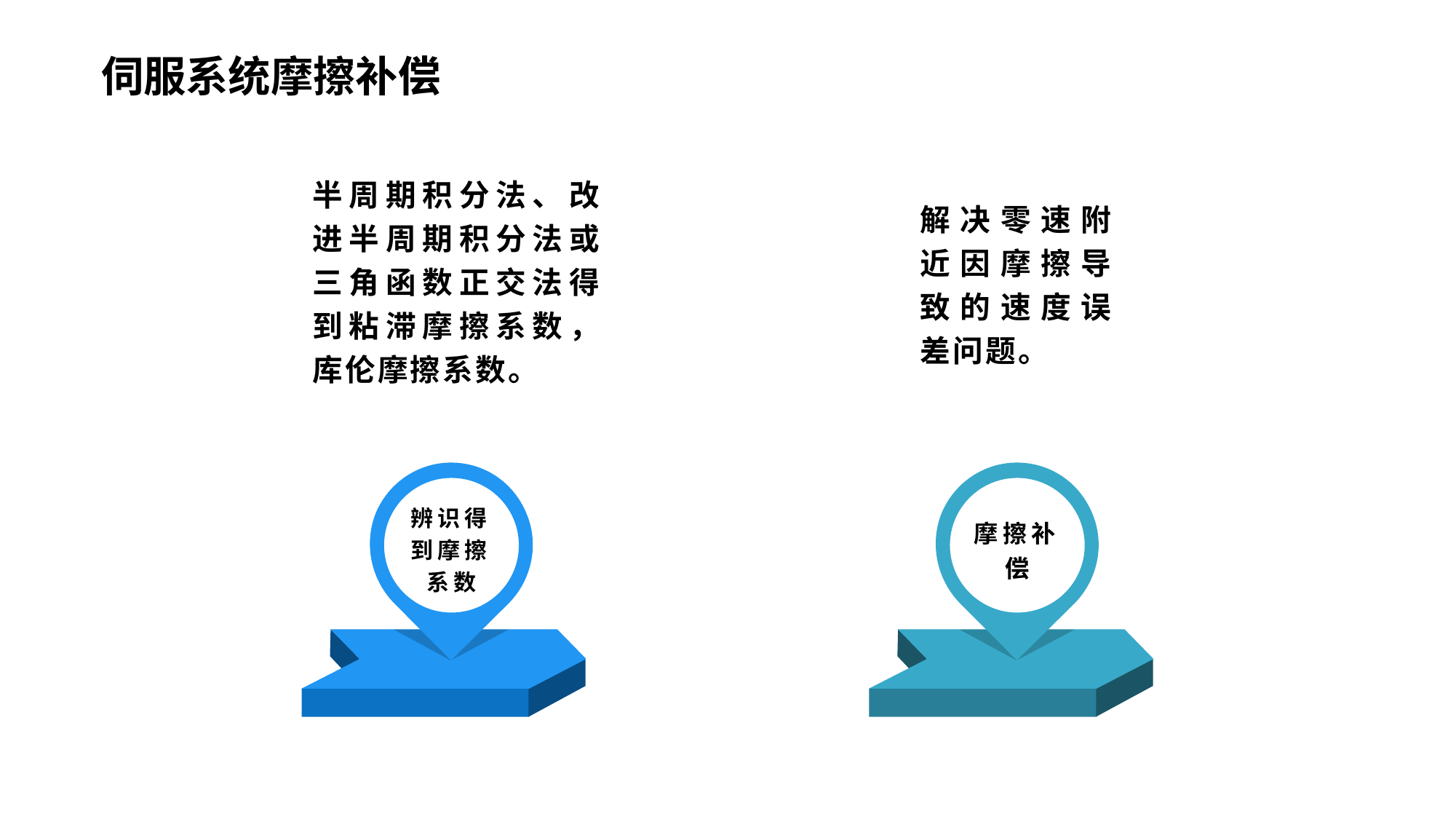

伺服系统摩擦补偿
半周期积分法、改进半周期积分法或三角函数正交法得到粘滞摩擦系数，库伦摩擦系数。
解决零速附近因摩擦导致的速度误差问题。

辨识得到摩擦系数
摩擦补偿